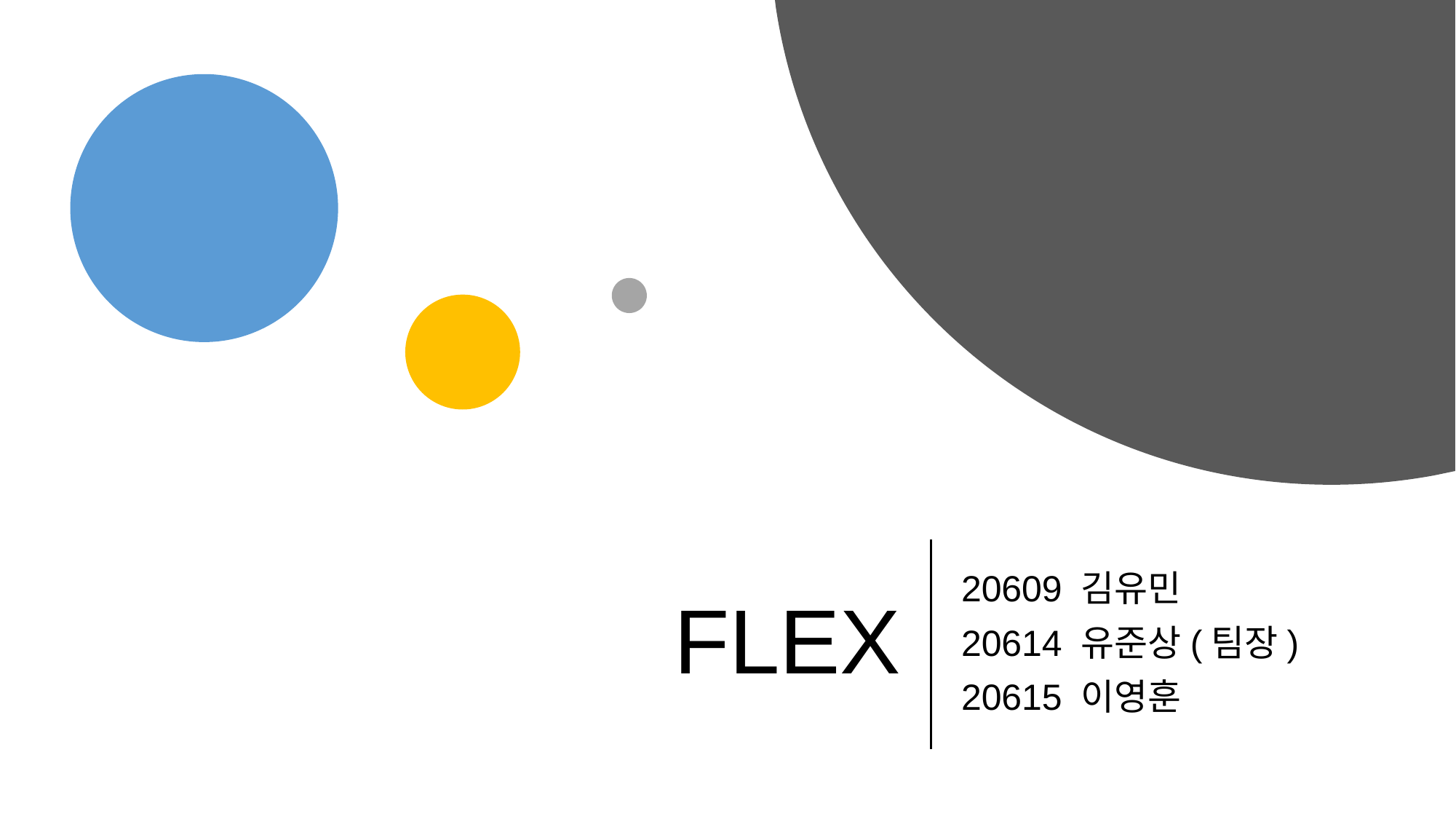

# FLEX
20609 김유민
20614 유준상(팀장)
20615 이영훈